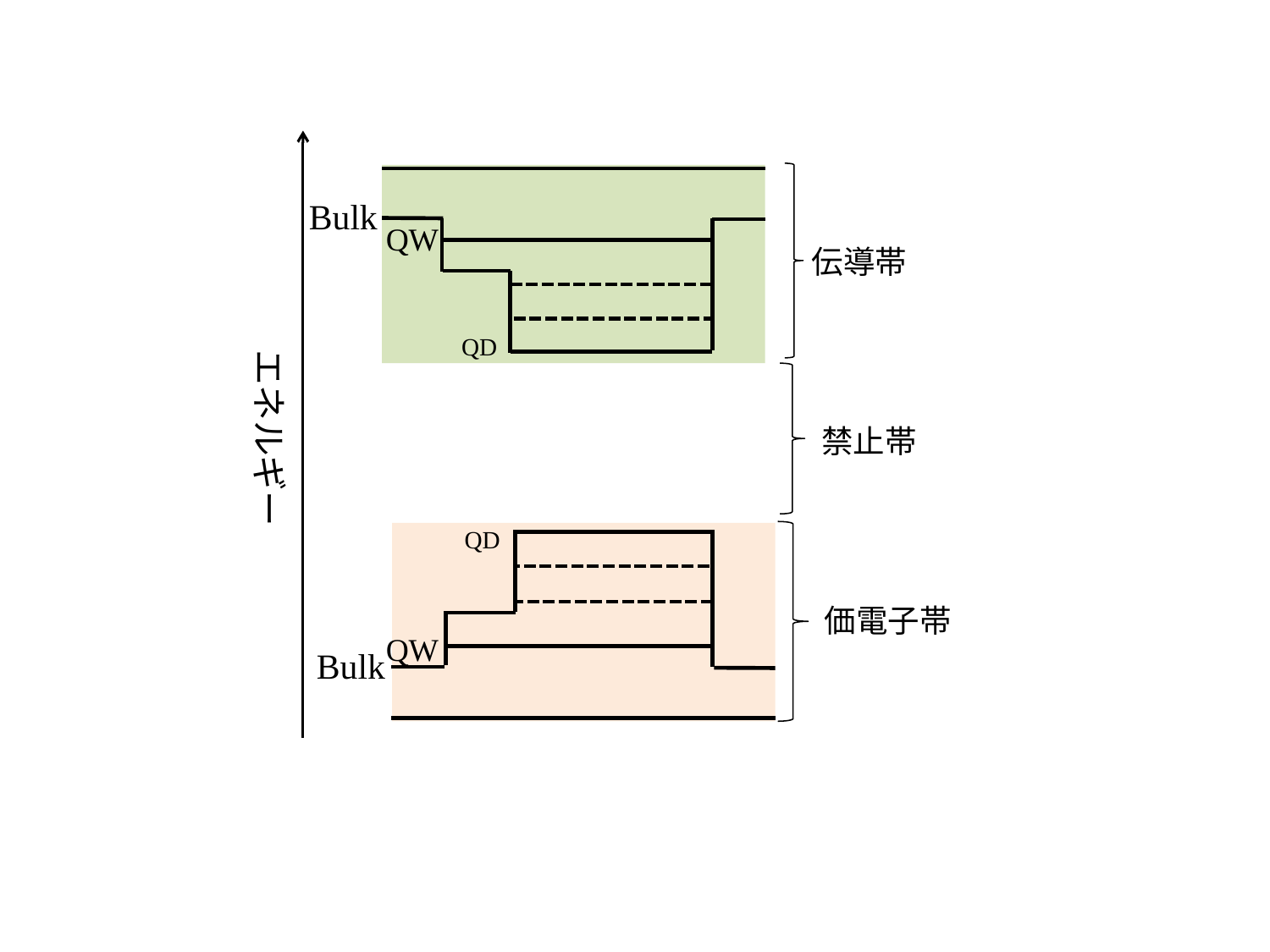

Bulk
QW
伝導帯
QD
エネルギー

禁止帯
QD

価電子帯
QW
Bulk